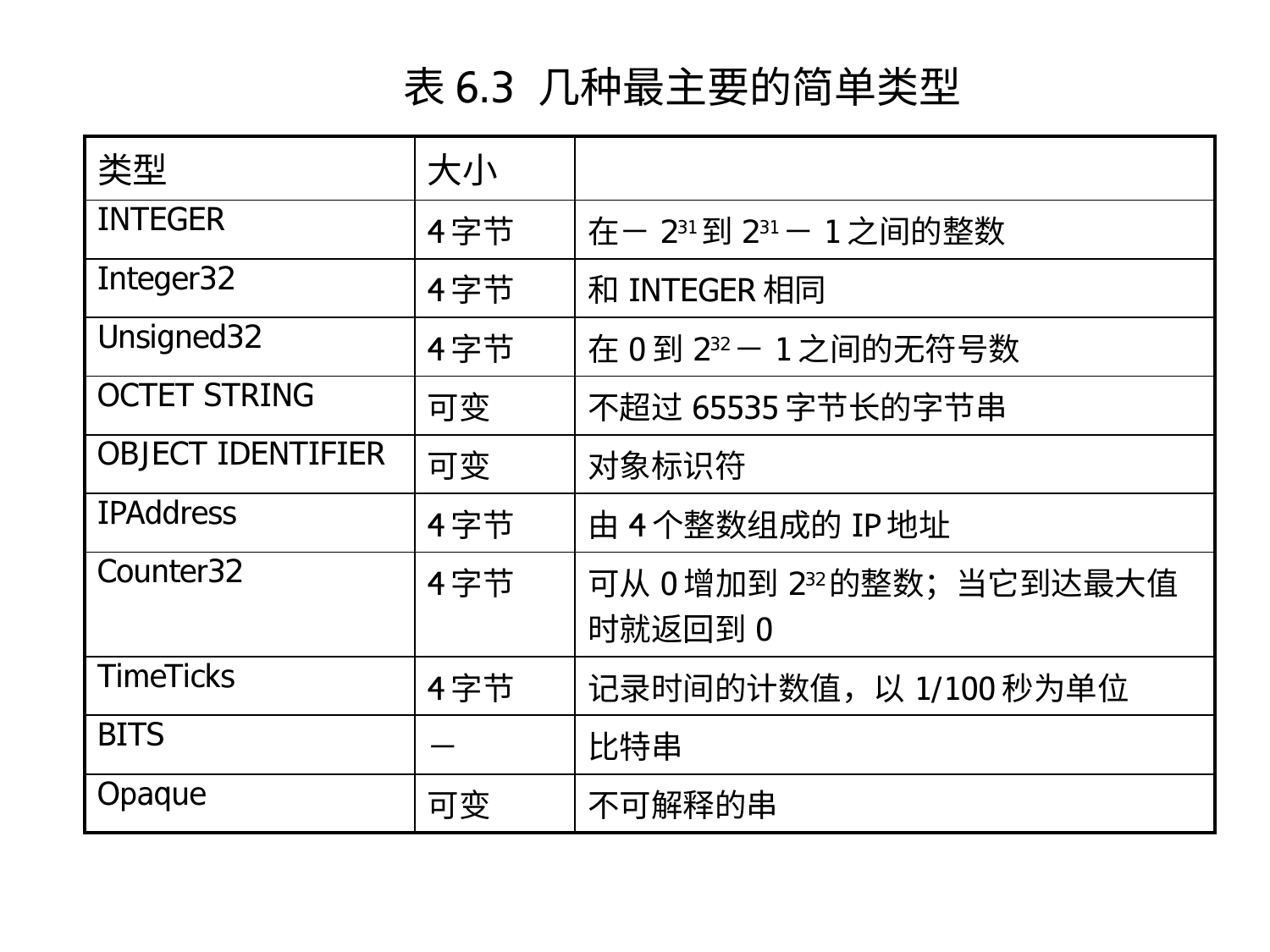

# 表6.3 几种最主要的简单类型
| 类型 | 大小 |  |
| --- | --- | --- |
| INTEGER | 4字节 | 在－231到231－1之间的整数 |
| Integer32 | 4字节 | 和INTEGER相同 |
| Unsigned32 | 4字节 | 在0到232－1之间的无符号数 |
| OCTET STRING | 可变 | 不超过65535字节长的字节串 |
| OBJECT IDENTIFIER | 可变 | 对象标识符 |
| IPAddress | 4字节 | 由4个整数组成的IP地址 |
| Counter32 | 4字节 | 可从0增加到232的整数；当它到达最大值时就返回到0 |
| TimeTicks | 4字节 | 记录时间的计数值，以1/100秒为单位 |
| BITS | － | 比特串 |
| Opaque | 可变 | 不可解释的串 |